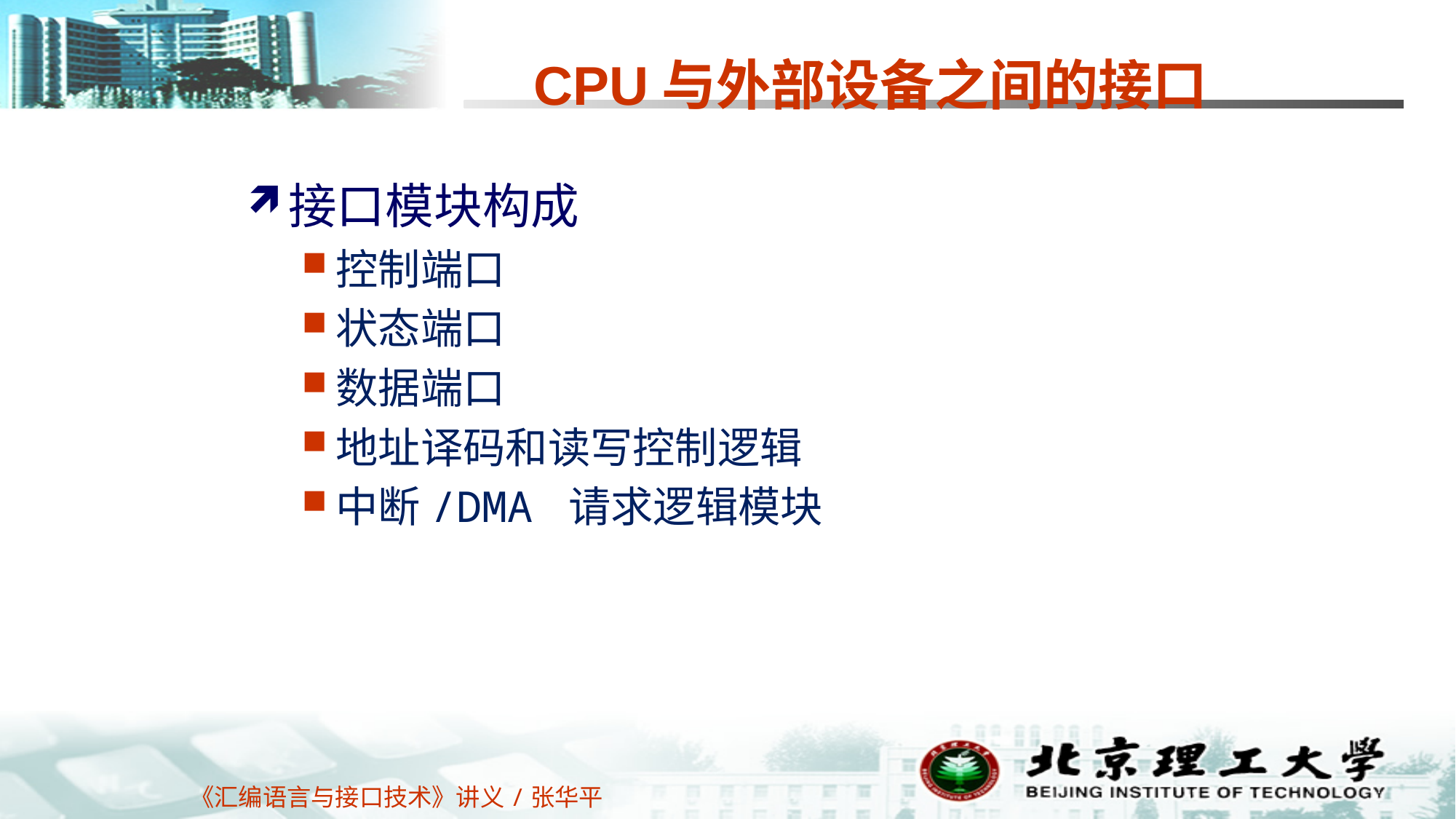

# CPU与外部设备之间的接口
接口模块构成
控制端口
状态端口
数据端口
地址译码和读写控制逻辑
中断/DMA 请求逻辑模块